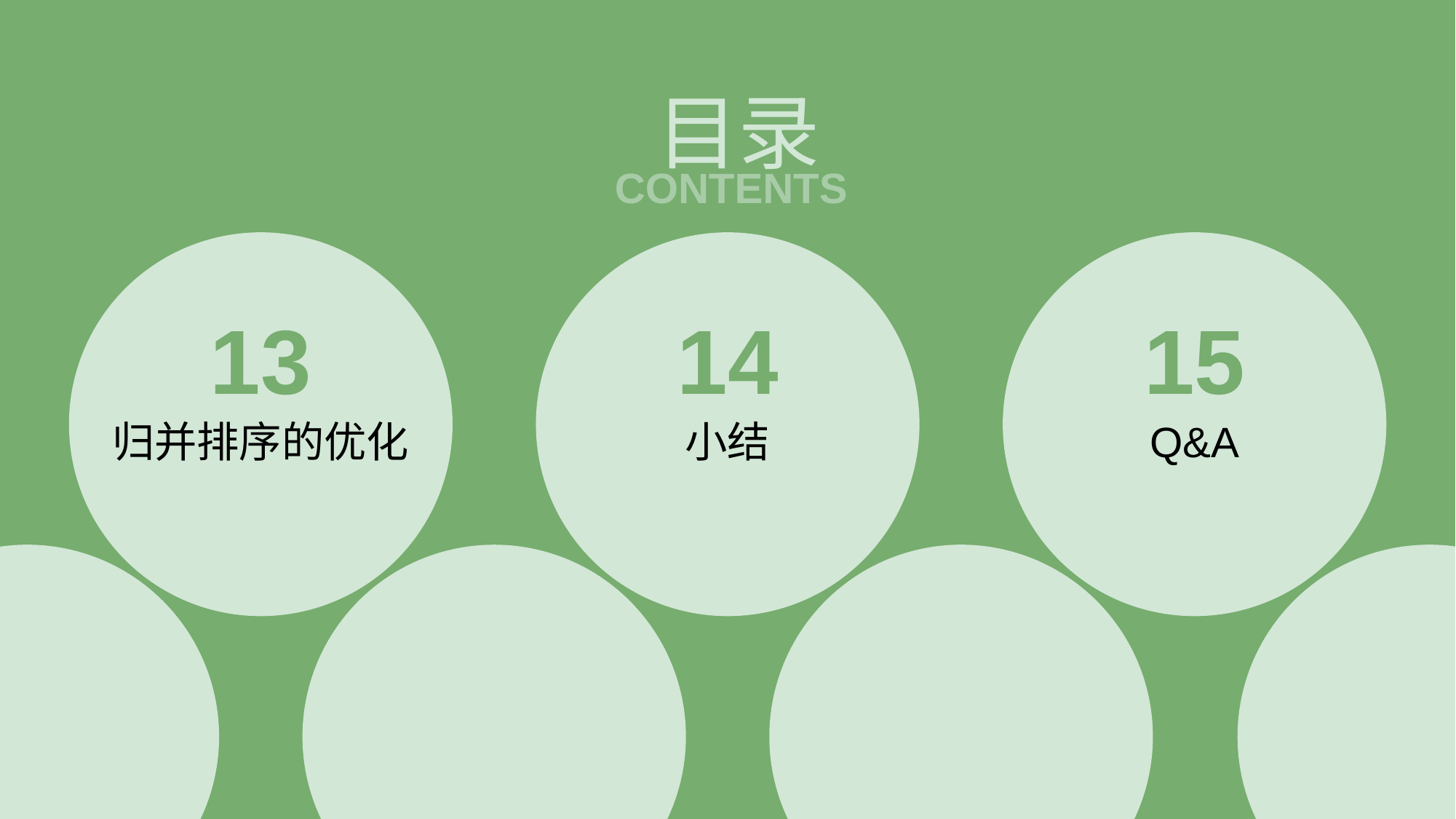

目录
CONTENTS

13
14
15
归并排序的优化
小结
Q&A